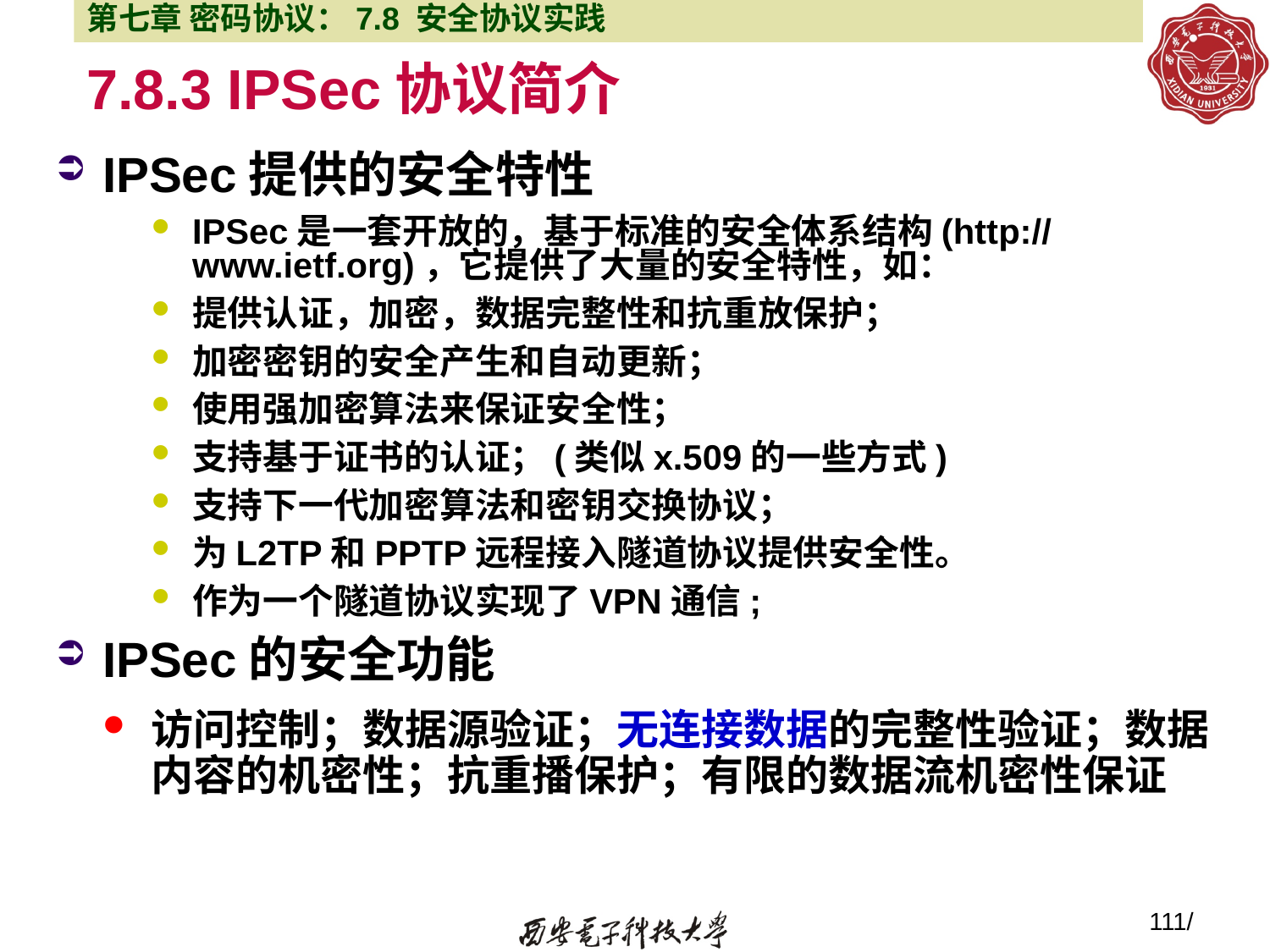

第七章 密码协议：7.8 安全协议实践
# 7.8.3 IPSec协议简介
IPSec提供的安全特性
IPSec是一套开放的，基于标准的安全体系结构(http://www.ietf.org)，它提供了大量的安全特性，如：
提供认证，加密，数据完整性和抗重放保护；
加密密钥的安全产生和自动更新；
使用强加密算法来保证安全性；
支持基于证书的认证；(类似x.509的一些方式)
支持下一代加密算法和密钥交换协议；
为L2TP和PPTP远程接入隧道协议提供安全性。
作为一个隧道协议实现了VPN通信;
IPSec的安全功能
访问控制；数据源验证；无连接数据的完整性验证；数据内容的机密性；抗重播保护；有限的数据流机密性保证
111/